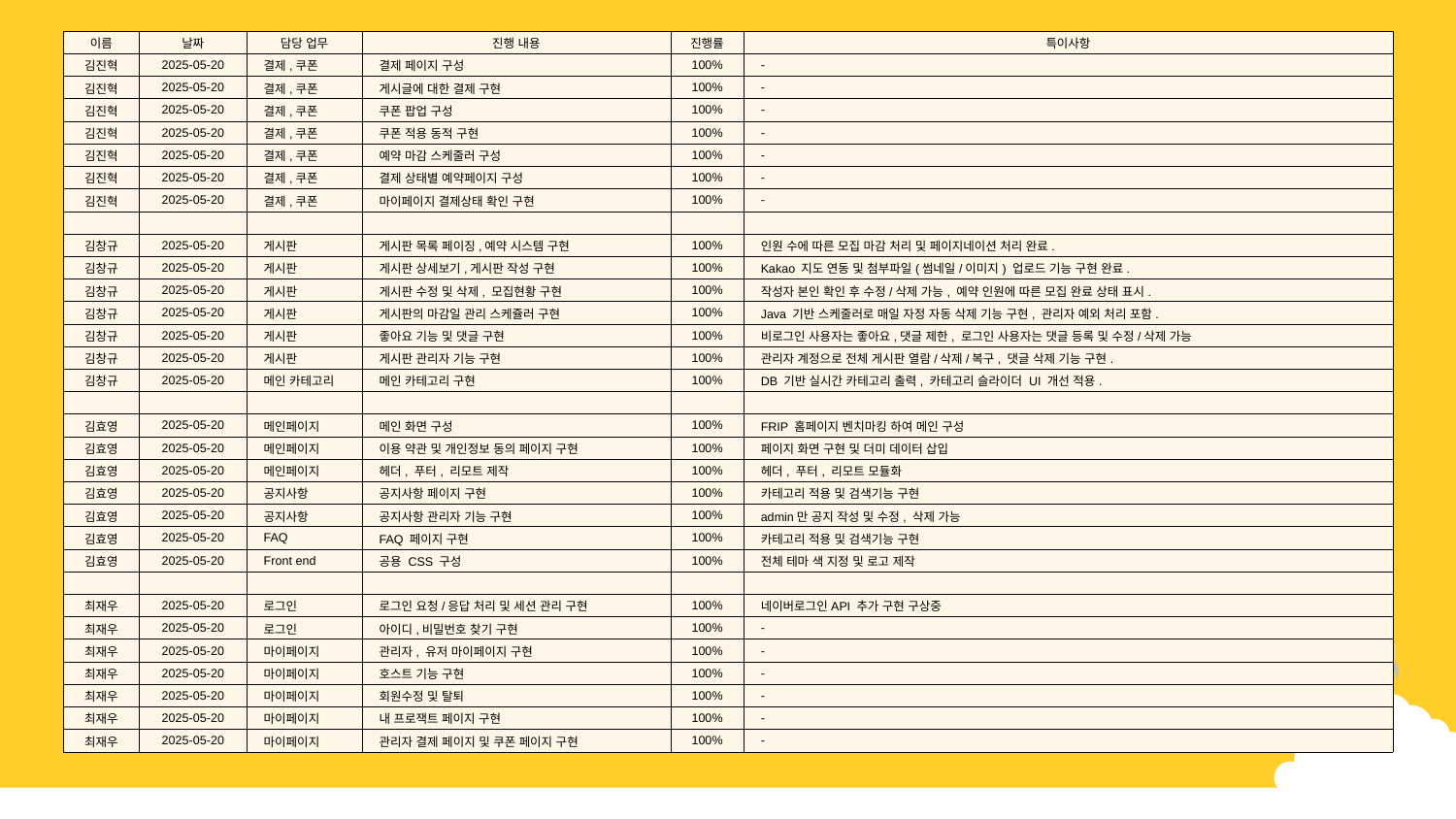

| 이름 | 날짜 | 담당 업무 | 진행 내용 | 진행률 | 특이사항 |
| --- | --- | --- | --- | --- | --- |
| 김진혁 | 2025-05-20 | 결제,쿠폰 | 결제 페이지 구성 | 100% | - |
| 김진혁 | 2025-05-20 | 결제,쿠폰 | 게시글에 대한 결제 구현 | 100% | - |
| 김진혁 | 2025-05-20 | 결제,쿠폰 | 쿠폰 팝업 구성 | 100% | - |
| 김진혁 | 2025-05-20 | 결제,쿠폰 | 쿠폰 적용 동적 구현 | 100% | - |
| 김진혁 | 2025-05-20 | 결제,쿠폰 | 예약 마감 스케줄러 구성 | 100% | - |
| 김진혁 | 2025-05-20 | 결제,쿠폰 | 결제 상태별 예약페이지 구성 | 100% | - |
| 김진혁 | 2025-05-20 | 결제,쿠폰 | 마이페이지 결제상태 확인 구현 | 100% | - |
|  |  |  |  |  |  |
| 김창규 | 2025-05-20 | 게시판 | 게시판 목록 페이징,예약 시스템 구현 | 100% | 인원 수에 따른 모집 마감 처리 및 페이지네이션 처리 완료. |
| 김창규 | 2025-05-20 | 게시판 | 게시판 상세보기,게시판 작성 구현 | 100% | Kakao 지도 연동 및 첨부파일(썸네일/이미지) 업로드 기능 구현 완료. |
| 김창규 | 2025-05-20 | 게시판 | 게시판 수정 및 삭제, 모집현황 구현 | 100% | 작성자 본인 확인 후 수정/삭제 가능, 예약 인원에 따른 모집 완료 상태 표시. |
| 김창규 | 2025-05-20 | 게시판 | 게시판의 마감일 관리 스케쥴러 구현 | 100% | Java 기반 스케줄러로 매일 자정 자동 삭제 기능 구현, 관리자 예외 처리 포함. |
| 김창규 | 2025-05-20 | 게시판 | 좋아요 기능 및 댓글 구현 | 100% | 비로그인 사용자는 좋아요,댓글 제한, 로그인 사용자는 댓글 등록 및 수정/삭제 가능 |
| 김창규 | 2025-05-20 | 게시판 | 게시판 관리자 기능 구현 | 100% | 관리자 계정으로 전체 게시판 열람/삭제/복구, 댓글 삭제 기능 구현. |
| 김창규 | 2025-05-20 | 메인 카테고리 | 메인 카테고리 구현 | 100% | DB 기반 실시간 카테고리 출력, 카테고리 슬라이더 UI 개선 적용. |
|  |  |  |  |  |  |
| 김효영 | 2025-05-20 | 메인페이지 | 메인 화면 구성 | 100% | FRIP 홈페이지 벤치마킹 하여 메인 구성 |
| 김효영 | 2025-05-20 | 메인페이지 | 이용 약관 및 개인정보 동의 페이지 구현 | 100% | 페이지 화면 구현 및 더미 데이터 삽입 |
| 김효영 | 2025-05-20 | 메인페이지 | 헤더, 푸터, 리모트 제작 | 100% | 헤더, 푸터, 리모트 모듈화 |
| 김효영 | 2025-05-20 | 공지사항 | 공지사항 페이지 구현 | 100% | 카테고리 적용 및 검색기능 구현 |
| 김효영 | 2025-05-20 | 공지사항 | 공지사항 관리자 기능 구현 | 100% | admin만 공지 작성 및 수정, 삭제 가능 |
| 김효영 | 2025-05-20 | FAQ | FAQ 페이지 구현 | 100% | 카테고리 적용 및 검색기능 구현 |
| 김효영 | 2025-05-20 | Front end | 공용 CSS 구성 | 100% | 전체 테마 색 지정 및 로고 제작 |
|  |  |  |  |  |  |
| 최재우 | 2025-05-20 | 로그인 | 로그인 요청/응답 처리 및 세션 관리 구현 | 100% | 네이버로그인API 추가 구현 구상중 |
| 최재우 | 2025-05-20 | 로그인 | 아이디,비밀번호 찾기 구현 | 100% | - |
| 최재우 | 2025-05-20 | 마이페이지 | 관리자, 유저 마이페이지 구현 | 100% | - |
| 최재우 | 2025-05-20 | 마이페이지 | 호스트 기능 구현 | 100% | - |
| 최재우 | 2025-05-20 | 마이페이지 | 회원수정 및 탈퇴 | 100% | - |
| 최재우 | 2025-05-20 | 마이페이지 | 내 프로잭트 페이지 구현 | 100% | - |
| 최재우 | 2025-05-20 | 마이페이지 | 관리자 결제 페이지 및 쿠폰 페이지 구현 | 100% | - |